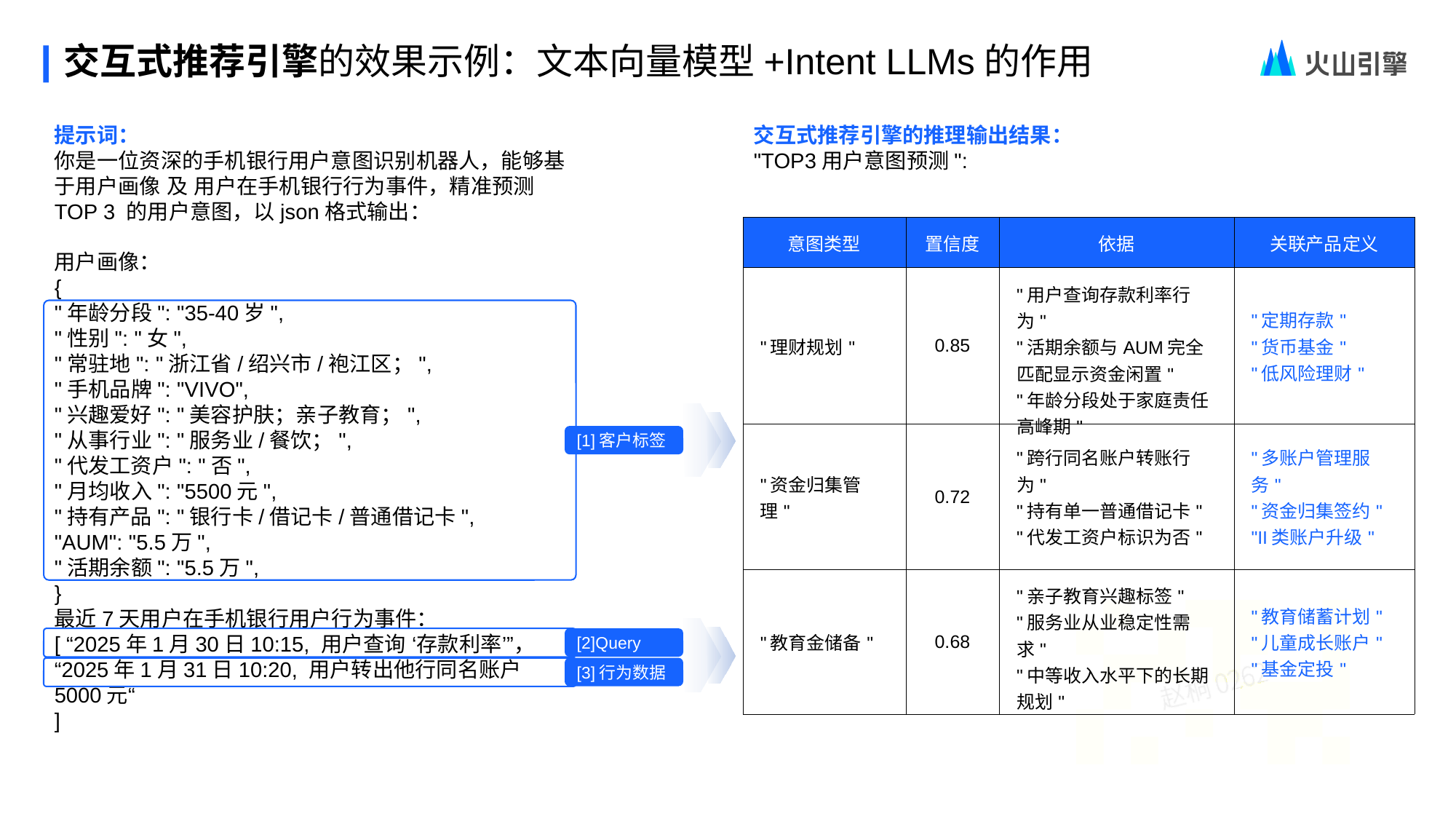

交互式推荐引擎的效果示例：文本向量模型+Intent LLMs的作用
提示词：
你是一位资深的手机银行用户意图识别机器人，能够基于用户画像 及 用户在手机银行行为事件，精准预测TOP 3 的用户意图，以json格式输出：

用户画像：
{
"年龄分段": "35-40岁",
"性别": "女",
"常驻地": "浙江省/绍兴市/袍江区；",
"手机品牌": "VIVO",
"兴趣爱好": "美容护肤；亲子教育；",
"从事行业": "服务业/餐饮；",
"代发工资户": "否",
"月均收入": "5500元",
"持有产品": "银行卡/借记卡/普通借记卡",
"AUM": "5.5万",
"活期余额": "5.5万",
}
最近7天用户在手机银行用户行为事件：
[ “2025年1月30日10:15, 用户查询 ‘存款利率’”，
“2025年1月31日10:20, 用户转出他行同名账户5000元“
]
交互式推荐引擎的推理输出结果：
"TOP3用户意图预测":
| 意图类型 | 置信度 | 依据 | 关联产品定义 |
| --- | --- | --- | --- |
| "理财规划" | 0.85 | "用户查询存款利率行为" "活期余额与AUM完全匹配显示资金闲置" "年龄分段处于家庭责任高峰期" | "定期存款" "货币基金" "低风险理财" |
| "资金归集管理" | 0.72 | "跨行同名账户转账行为" "持有单一普通借记卡" "代发工资户标识为否" | "多账户管理服务" "资金归集签约" "II类账户升级" |
| "教育金储备" | 0.68 | "亲子教育兴趣标签" "服务业从业稳定性需求" "中等收入水平下的长期规划" | "教育储蓄计划" "儿童成长账户" "基金定投" |

[1]客户标签

[2]Query

[3]行为数据